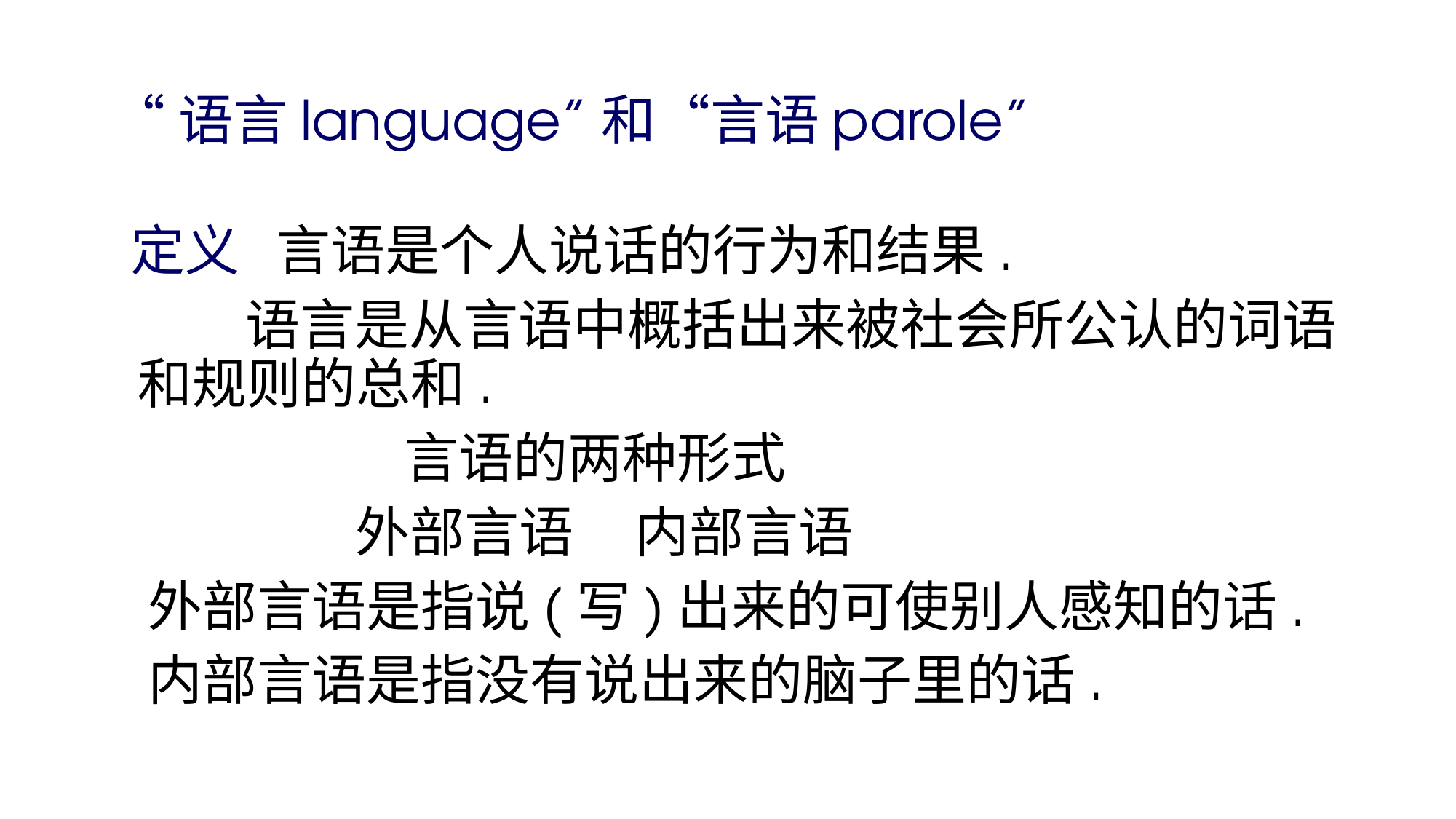

# “语言language”和“言语parole”
 定义   言语是个人说话的行为和结果.
          语言是从言语中概括出来被社会所公认的词语和规则的总和.
                       言语的两种形式
                   外部言语     内部言语
  外部言语是指说(写)出来的可使别人感知的话.
  内部言语是指没有说出来的脑子里的话.